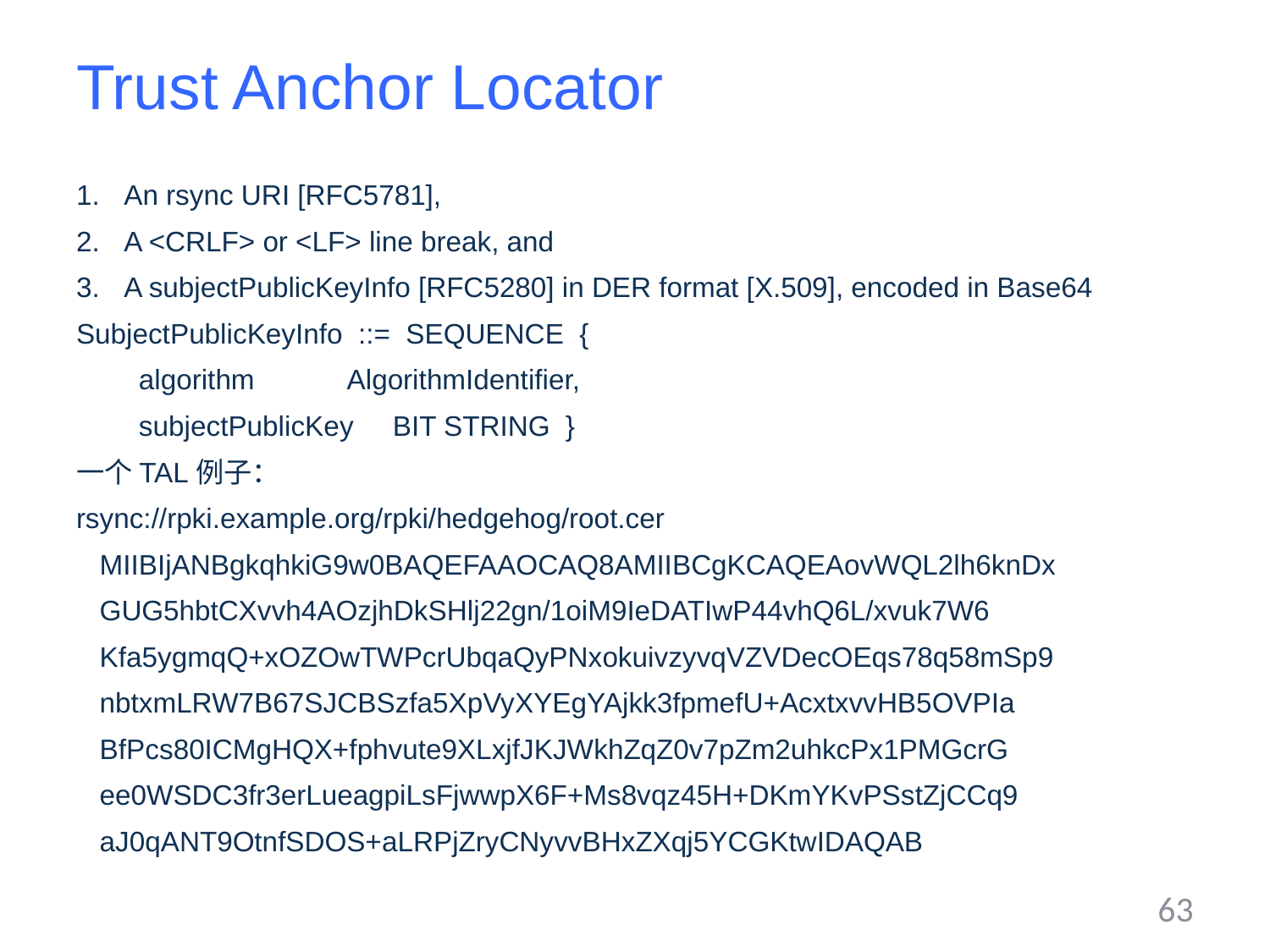

# Trust Anchor Locator
An rsync URI [RFC5781],
A <CRLF> or <LF> line break, and
A subjectPublicKeyInfo [RFC5280] in DER format [X.509], encoded in Base64
SubjectPublicKeyInfo  ::=  SEQUENCE  {
        algorithm            AlgorithmIdentifier,
        subjectPublicKey     BIT STRING  }
一个TAL例子：
rsync://rpki.example.org/rpki/hedgehog/root.cer
   MIIBIjANBgkqhkiG9w0BAQEFAAOCAQ8AMIIBCgKCAQEAovWQL2lh6knDx
   GUG5hbtCXvvh4AOzjhDkSHlj22gn/1oiM9IeDATIwP44vhQ6L/xvuk7W6
   Kfa5ygmqQ+xOZOwTWPcrUbqaQyPNxokuivzyvqVZVDecOEqs78q58mSp9
   nbtxmLRW7B67SJCBSzfa5XpVyXYEgYAjkk3fpmefU+AcxtxvvHB5OVPIa
   BfPcs80ICMgHQX+fphvute9XLxjfJKJWkhZqZ0v7pZm2uhkcPx1PMGcrG
   ee0WSDC3fr3erLueagpiLsFjwwpX6F+Ms8vqz45H+DKmYKvPSstZjCCq9
   aJ0qANT9OtnfSDOS+aLRPjZryCNyvvBHxZXqj5YCGKtwIDAQAB

63